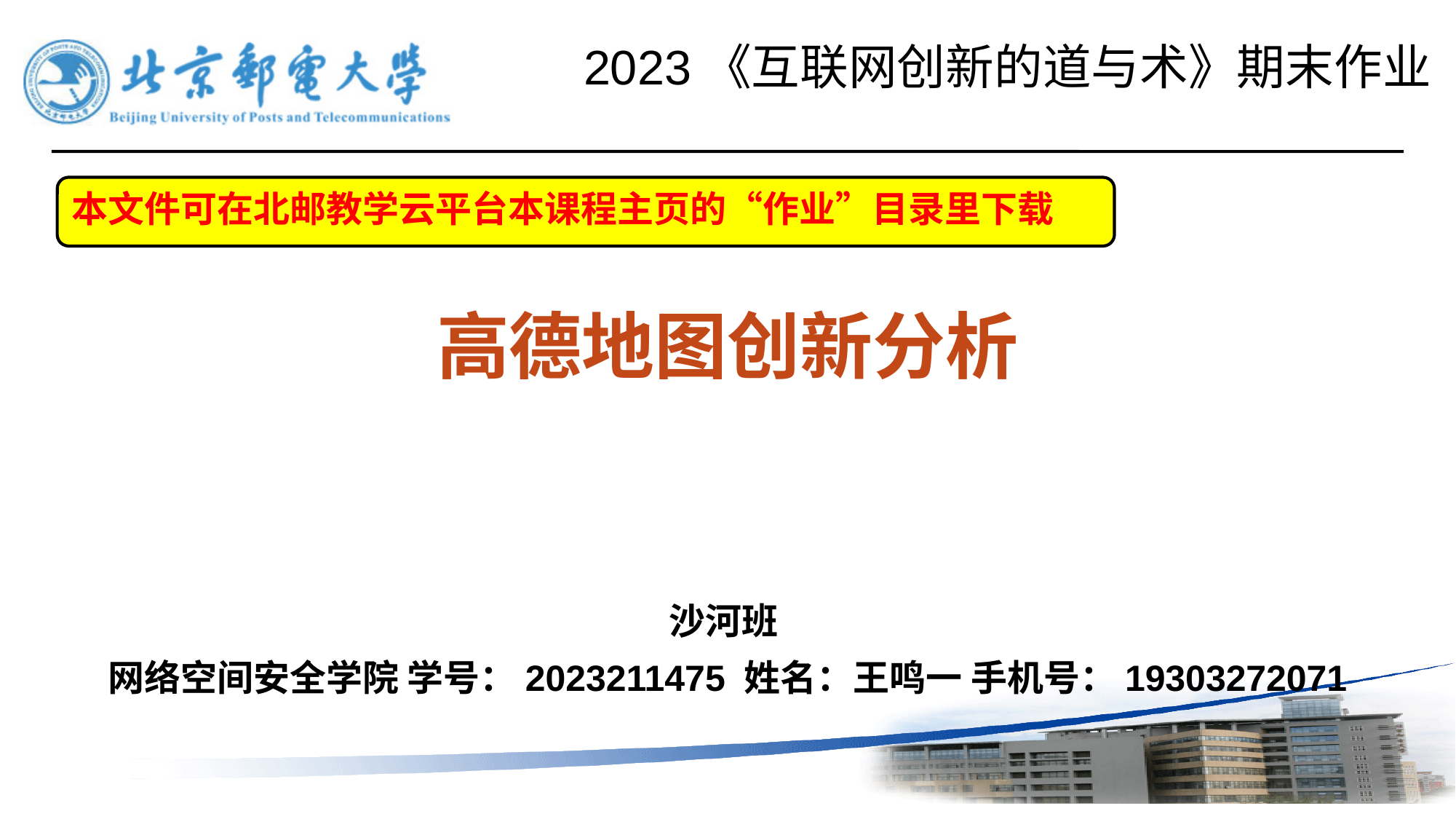

2023《互联网创新的道与术》期末作业
# 高德地图创新分析
本文件可在北邮教学云平台本课程主页的“作业”目录里下载
沙河班
网络空间安全学院 学号：2023211475 姓名：王鸣一 手机号：19303272071